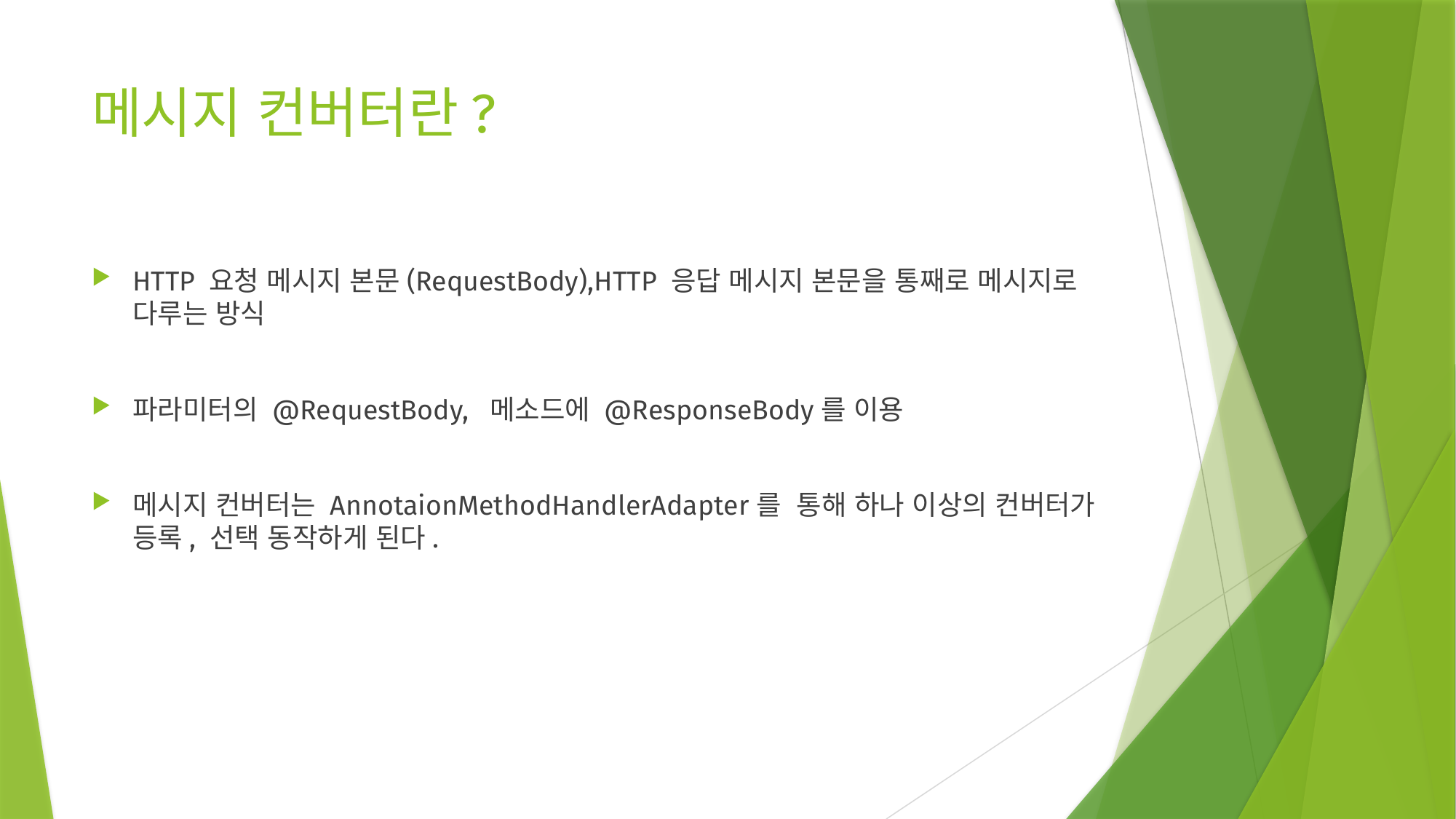

# 메시지 컨버터란?
HTTP 요청 메시지 본문(RequestBody),HTTP 응답 메시지 본문을 통째로 메시지로 다루는 방식

파라미터의 @RequestBody,  메소드에 @ResponseBody를 이용

메시지 컨버터는 AnnotaionMethodHandlerAdapter를  통해 하나 이상의 컨버터가 등록, 선택 동작하게 된다.